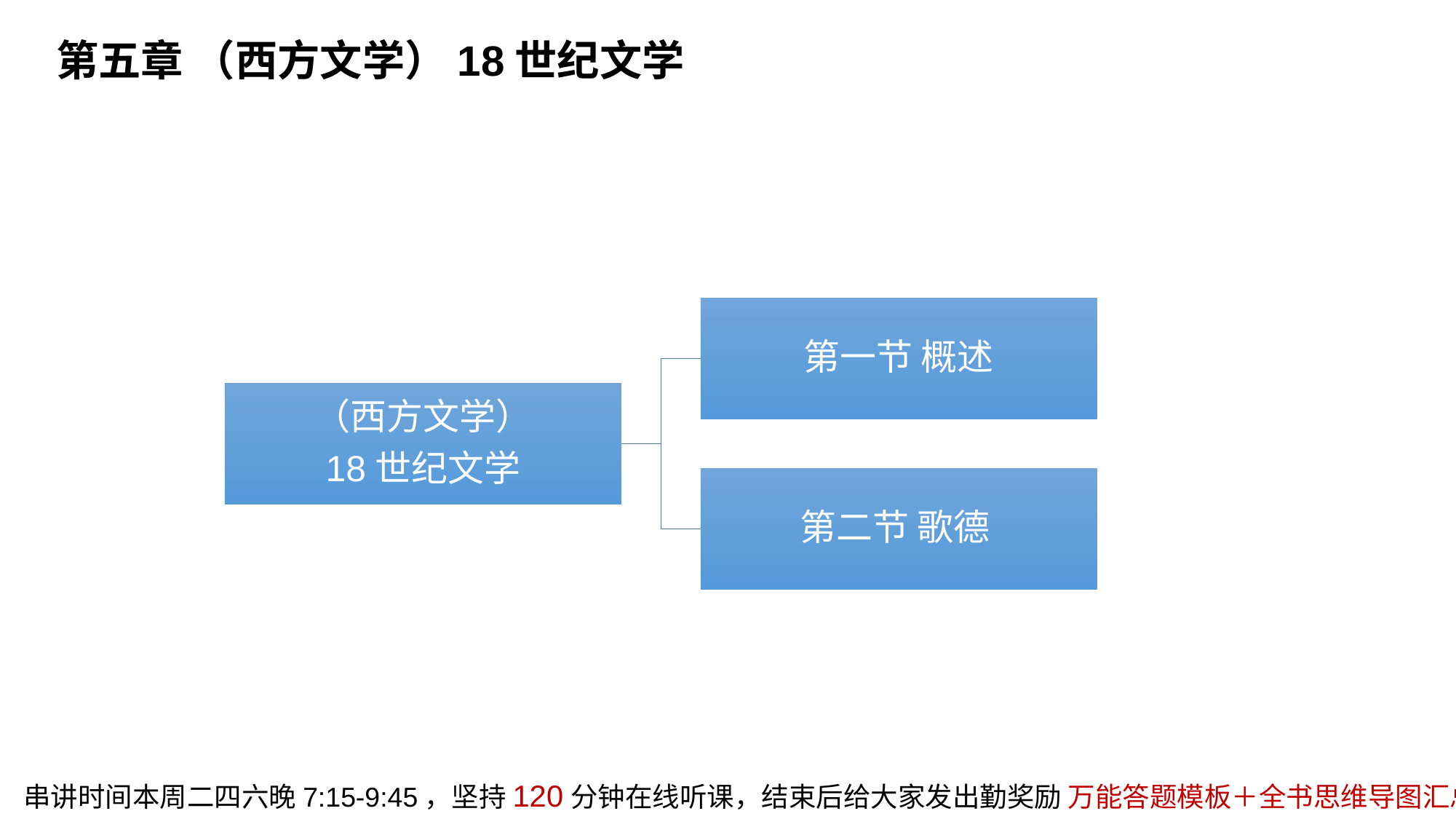

第五章 （西方文学）18世纪文学
（西方文学）
18世纪文学
第一节 概述
第二节 歌德